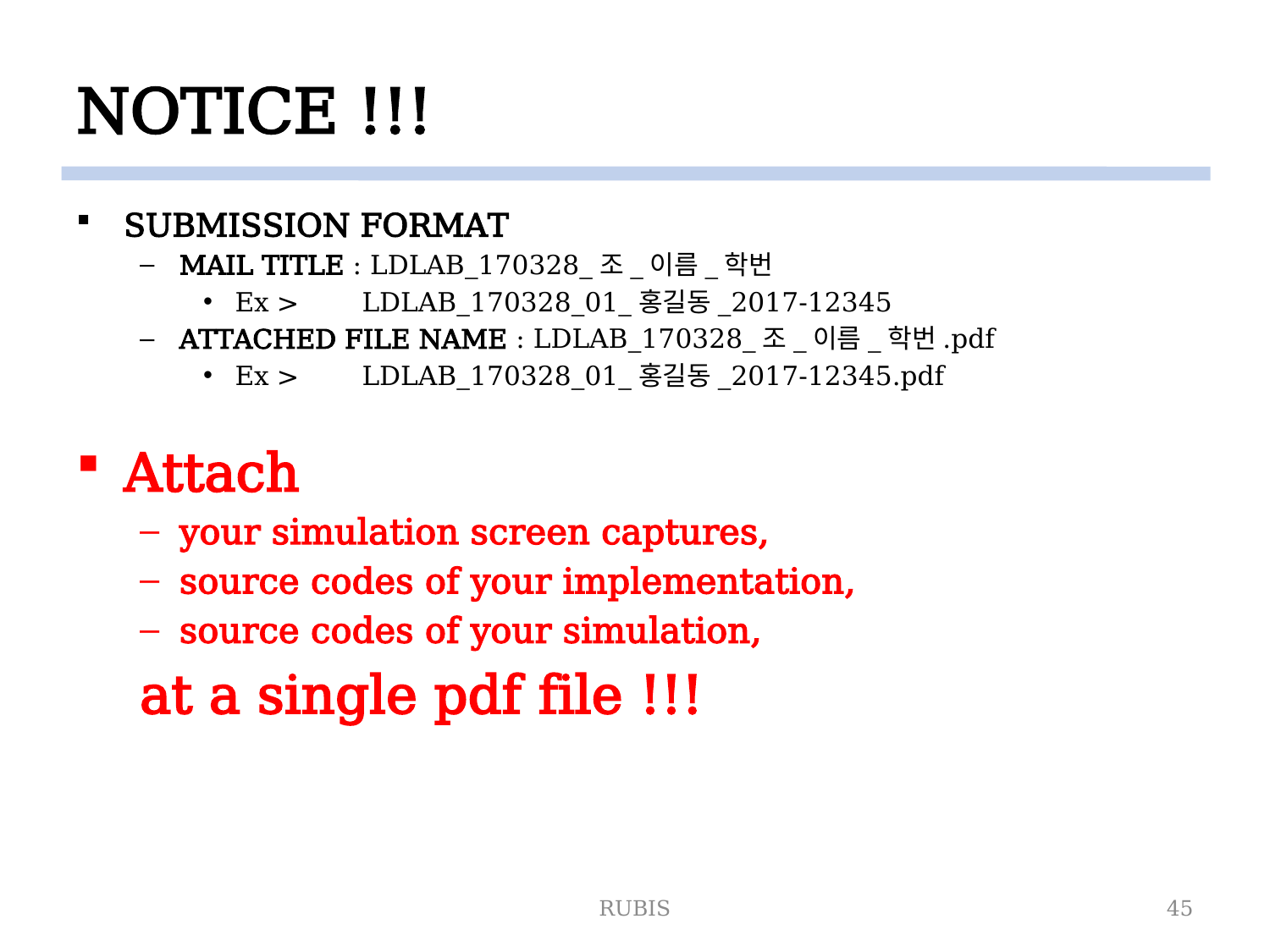

# NOTICE !!!
SUBMISSION FORMAT
MAIL TITLE : LDLAB_170328_조_이름_학번
Ex > 	LDLAB_170328_01_홍길동_2017-12345
ATTACHED FILE NAME : LDLAB_170328_조_이름_학번.pdf
Ex > 	LDLAB_170328_01_홍길동_2017-12345.pdf

Attach
your simulation screen captures,
source codes of your implementation,
source codes of your simulation,
at a single pdf file !!!

RUBIS
45